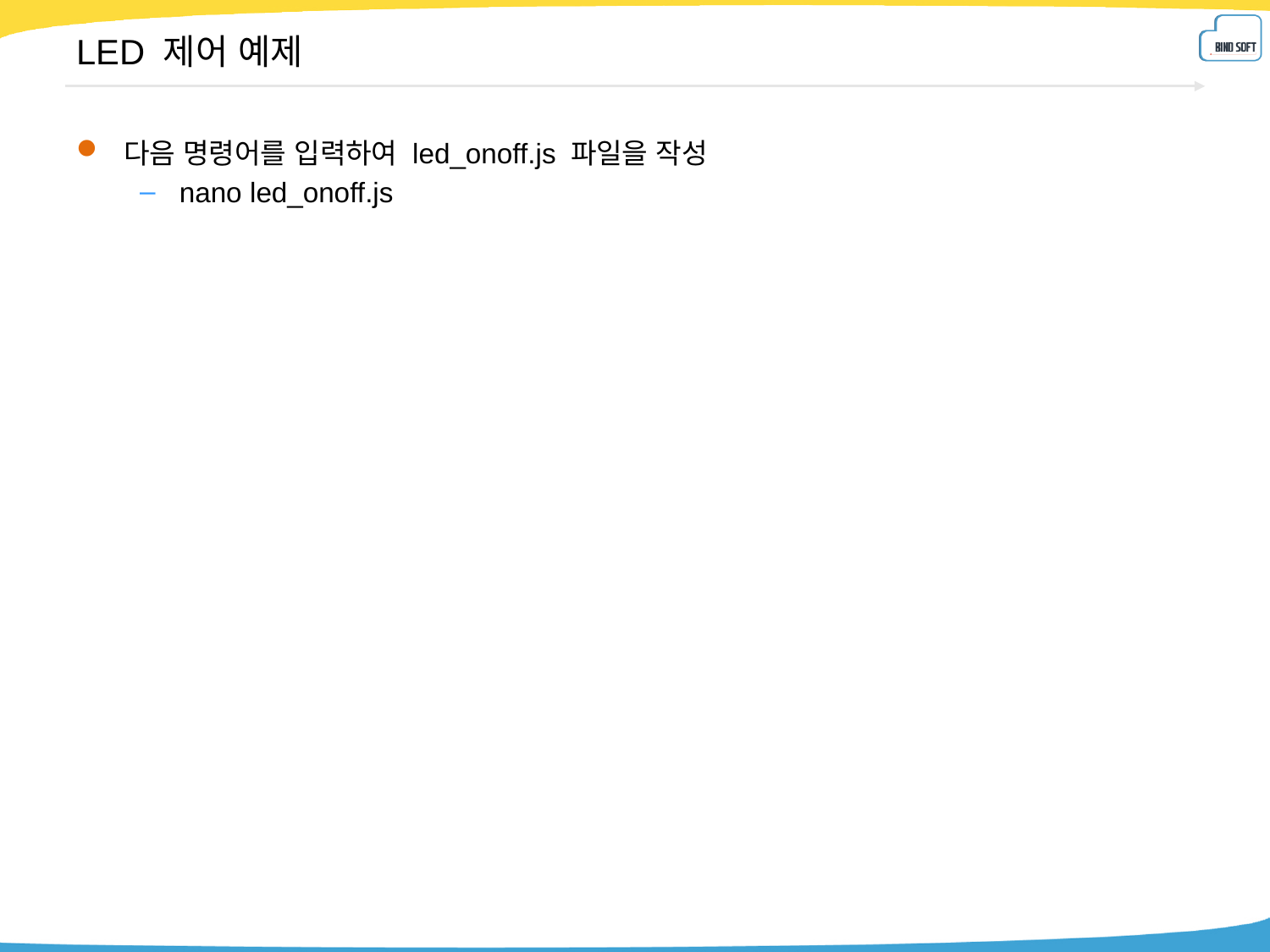

# LED 제어 예제
다음 명령어를 입력하여 led_onoff.js 파일을 작성
nano led_onoff.js